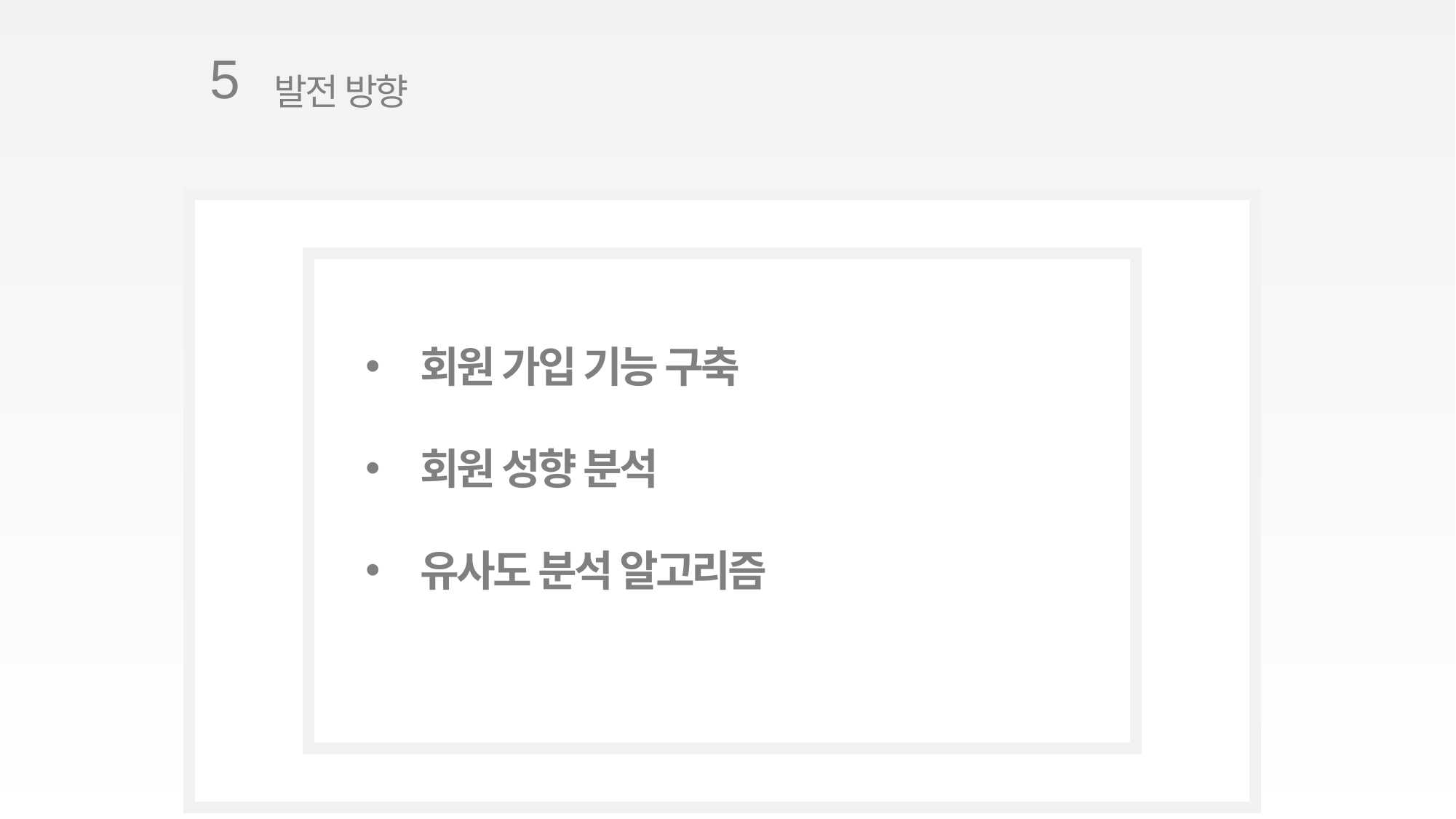

5
발전 방향

회원 가입 기능 구축

회원 성향 분석

유사도 분석 알고리즘